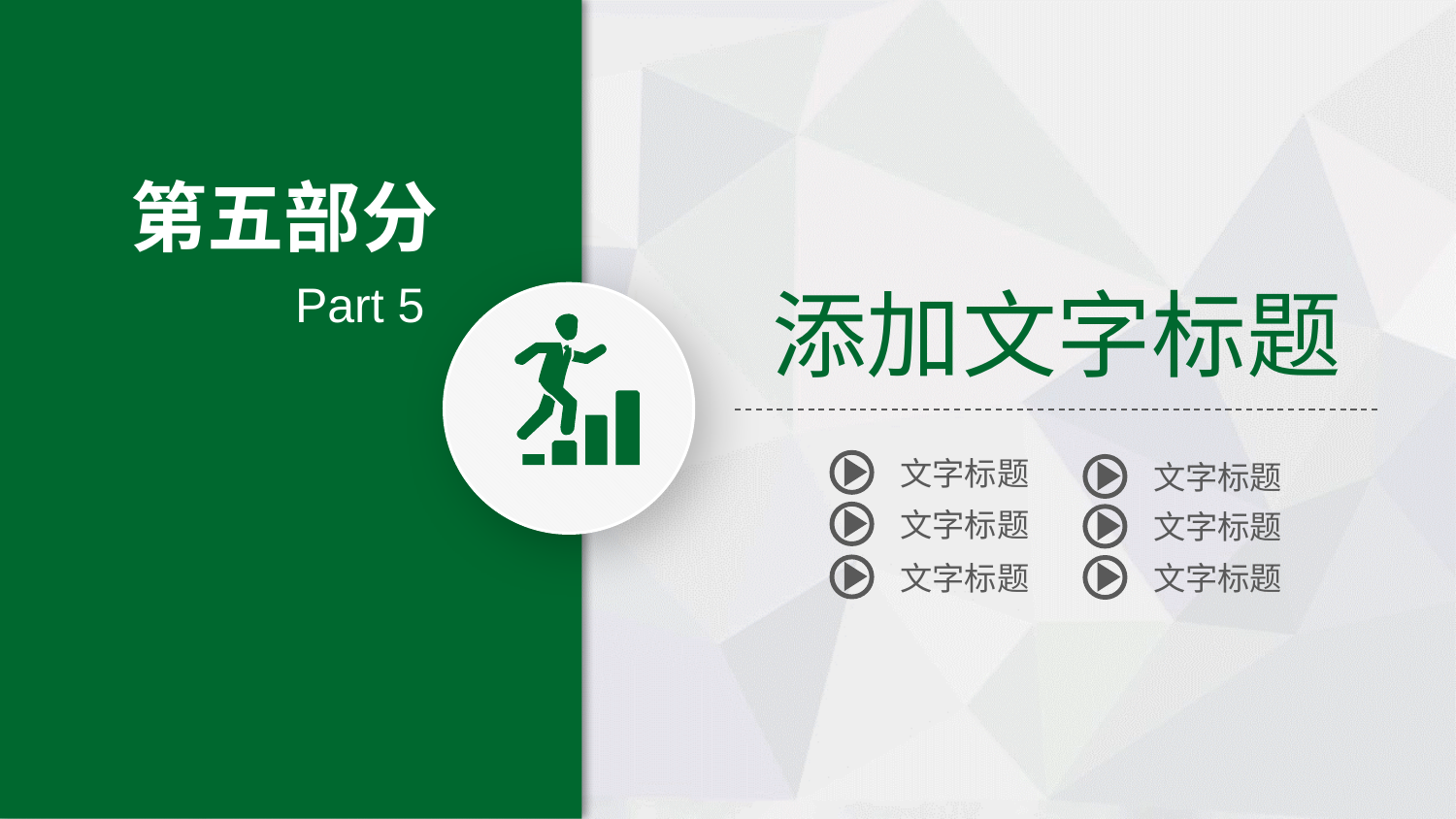

第五部分
Part 5
添加文字标题

文字标题

文字标题

文字标题

文字标题

文字标题

文字标题